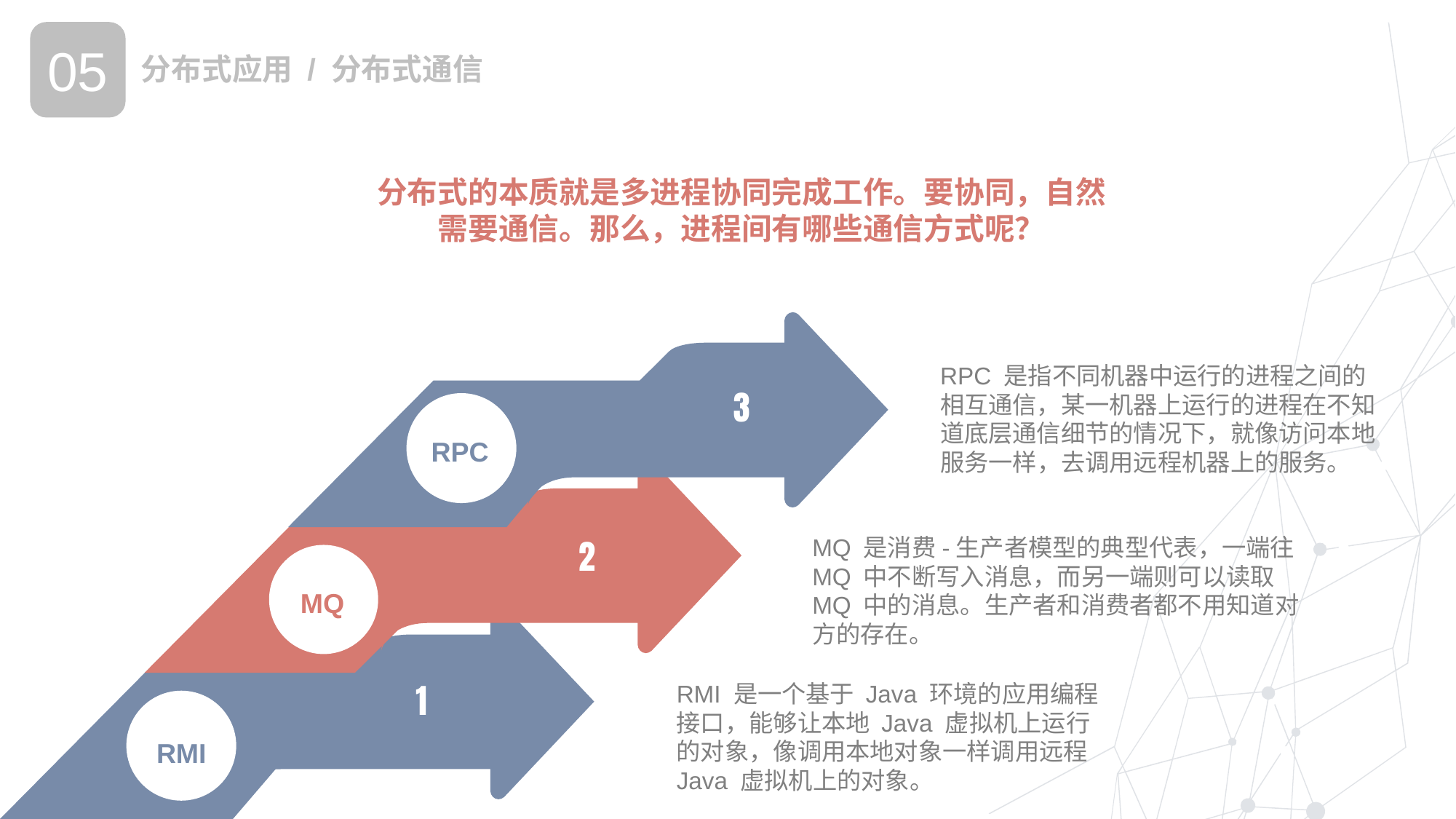

05
分布式应用 / 分布式通信

分布式的本质就是多进程协同完成工作。要协同，自然需要通信。那么，进程间有哪些通信方式呢？

RPC 是指不同机器中运行的进程之间的相互通信，某一机器上运行的进程在不知道底层通信细节的情况下，就像访问本地服务一样，去调用远程机器上的服务。

3

RPC

MQ 是消费-生产者模型的典型代表，一端往 MQ 中不断写入消息，而另一端则可以读取 MQ 中的消息。生产者和消费者都不用知道对方的存在。

2

MQ

RMI 是一个基于 Java 环境的应用编程接口，能够让本地 Java 虚拟机上运行的对象，像调用本地对象一样调用远程 Java 虚拟机上的对象。
1

RMI